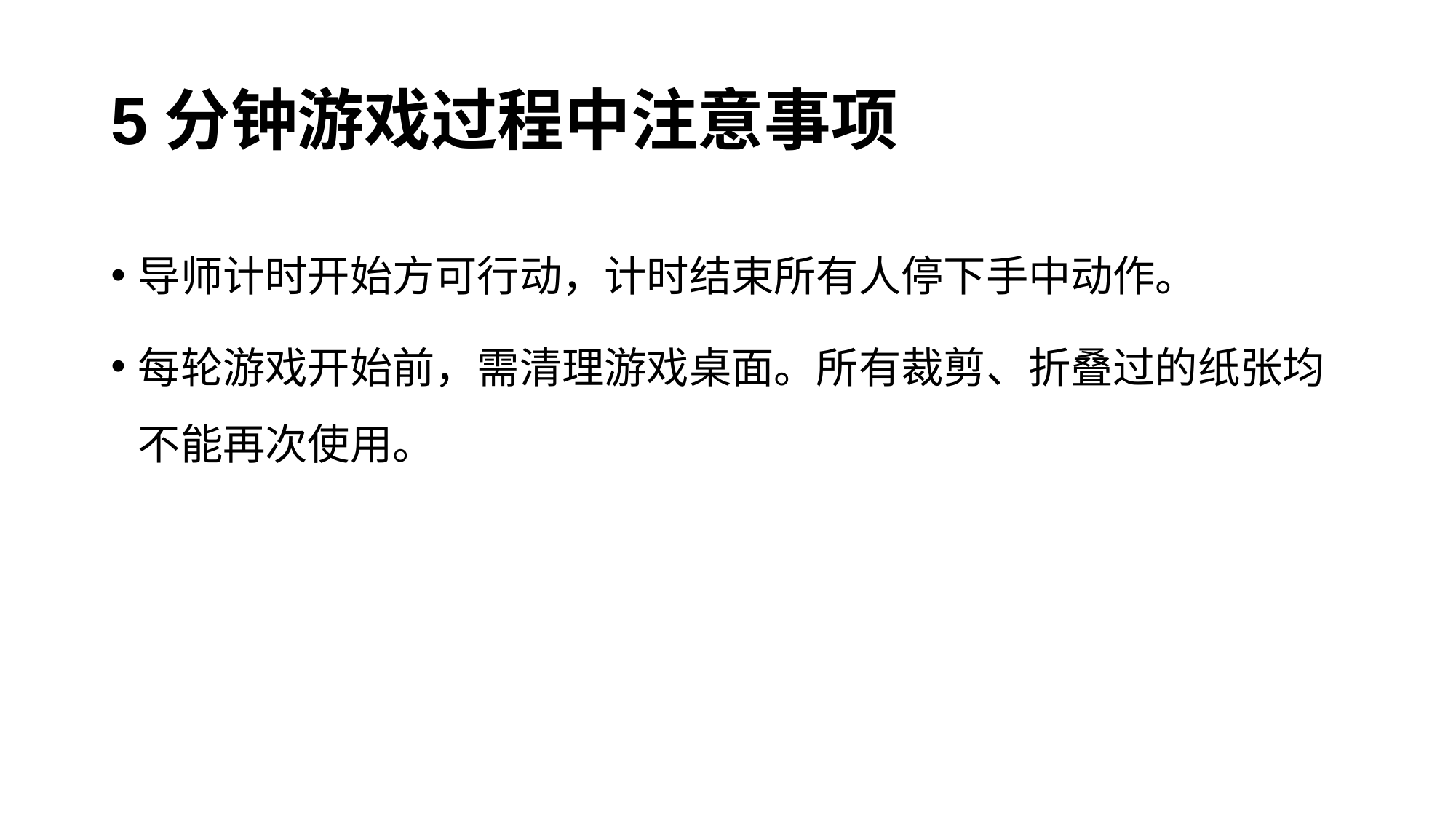

# 5分钟游戏过程中注意事项
导师计时开始方可行动，计时结束所有人停下手中动作。
每轮游戏开始前，需清理游戏桌面。所有裁剪、折叠过的纸张均不能再次使用。